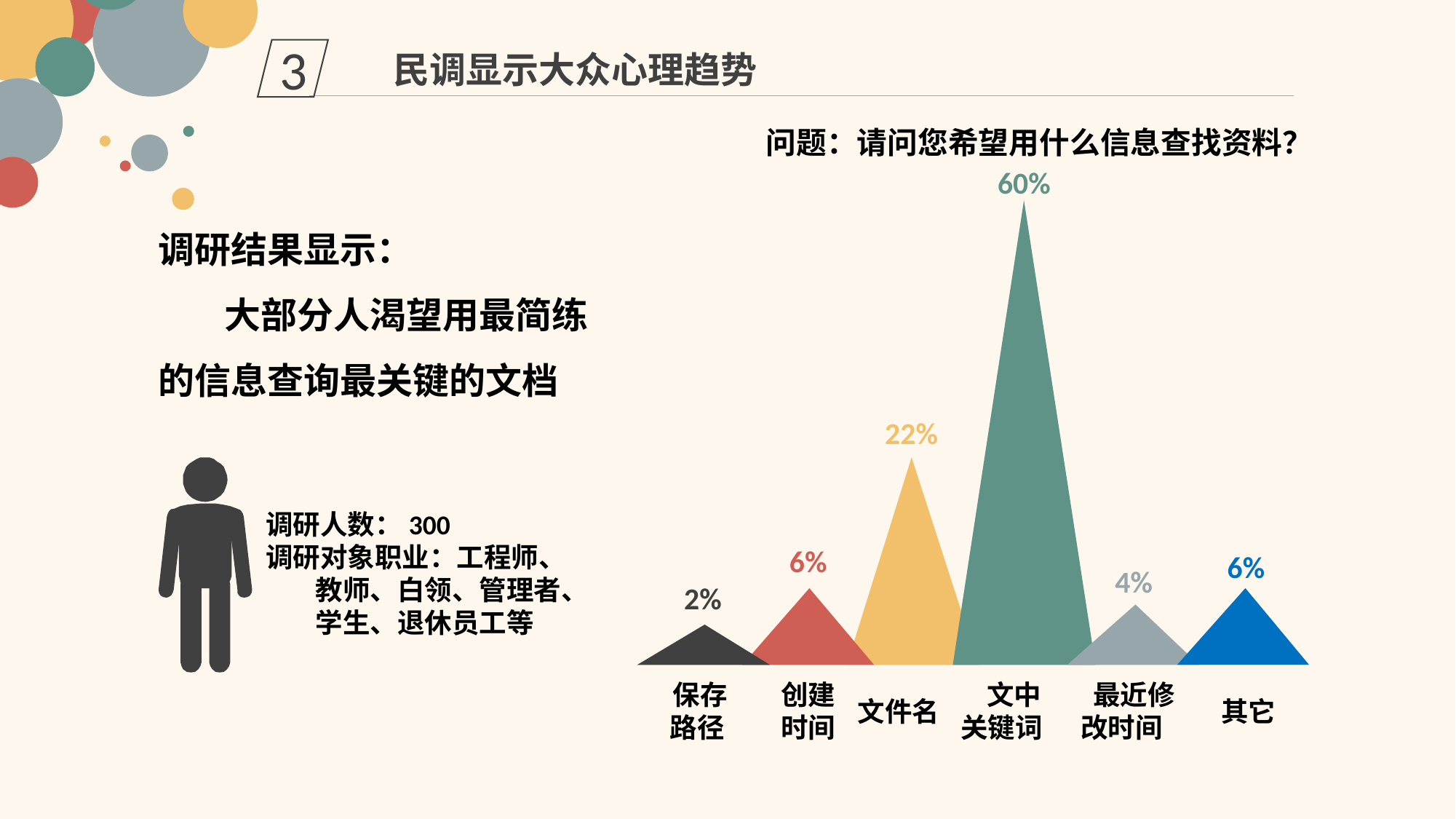

3
民调显示大众心理趋势
问题：请问您希望用什么信息查找资料？
60%
调研结果显示：
       大部分人渴望用最简练的信息查询最关键的文档

22%

调研人数：300
调研对象职业：工程师、
       教师、白领、管理者、
       学生、退休员工等
 6%
6%
4%
2%

保存路径
创建
时间
文中
关键词
最近修改时间
文件名
其它